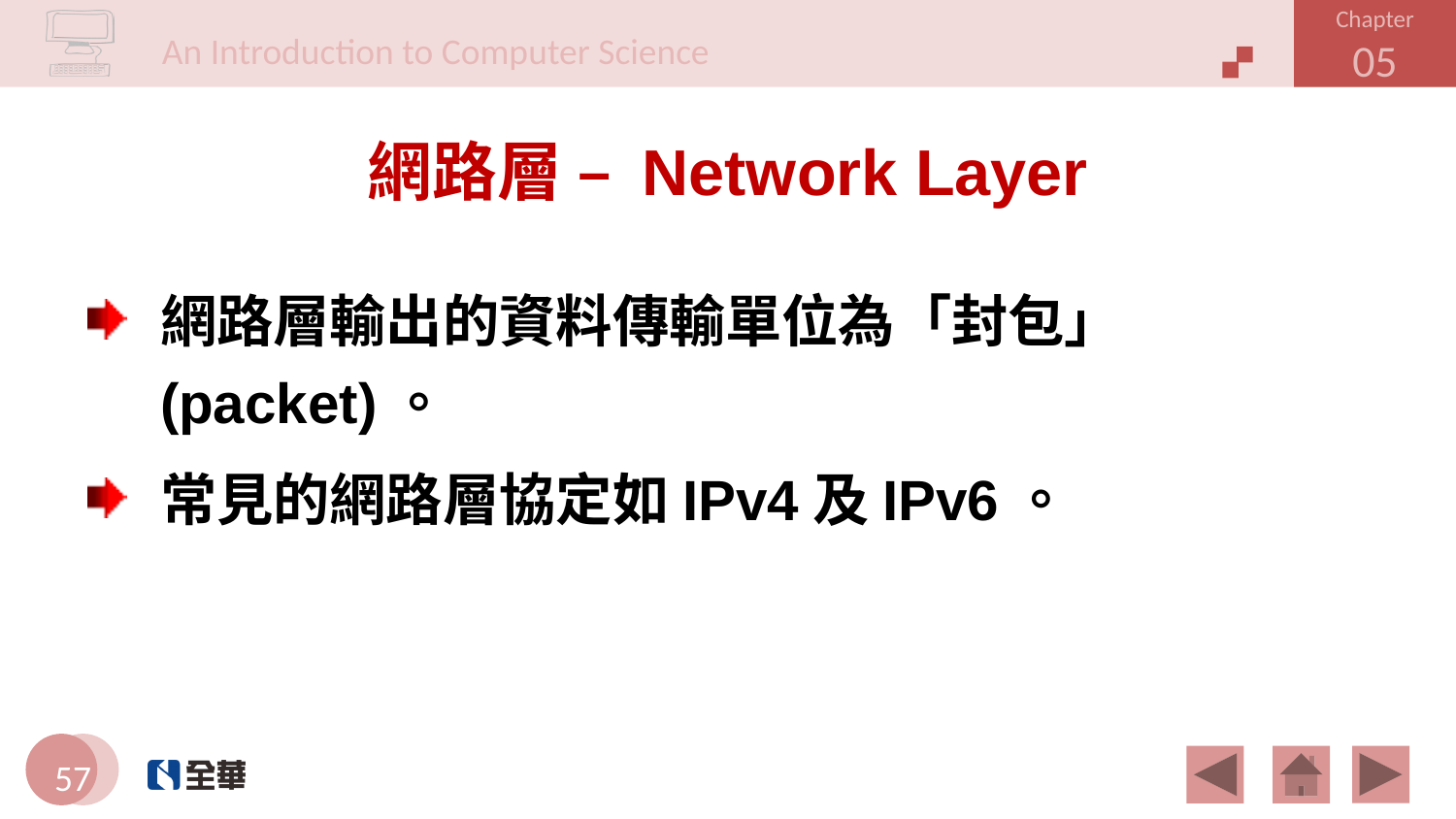

# 網路層 – Network Layer
網路層輸出的資料傳輸單位為「封包」(packet)。
常見的網路層協定如IPv4及IPv6。